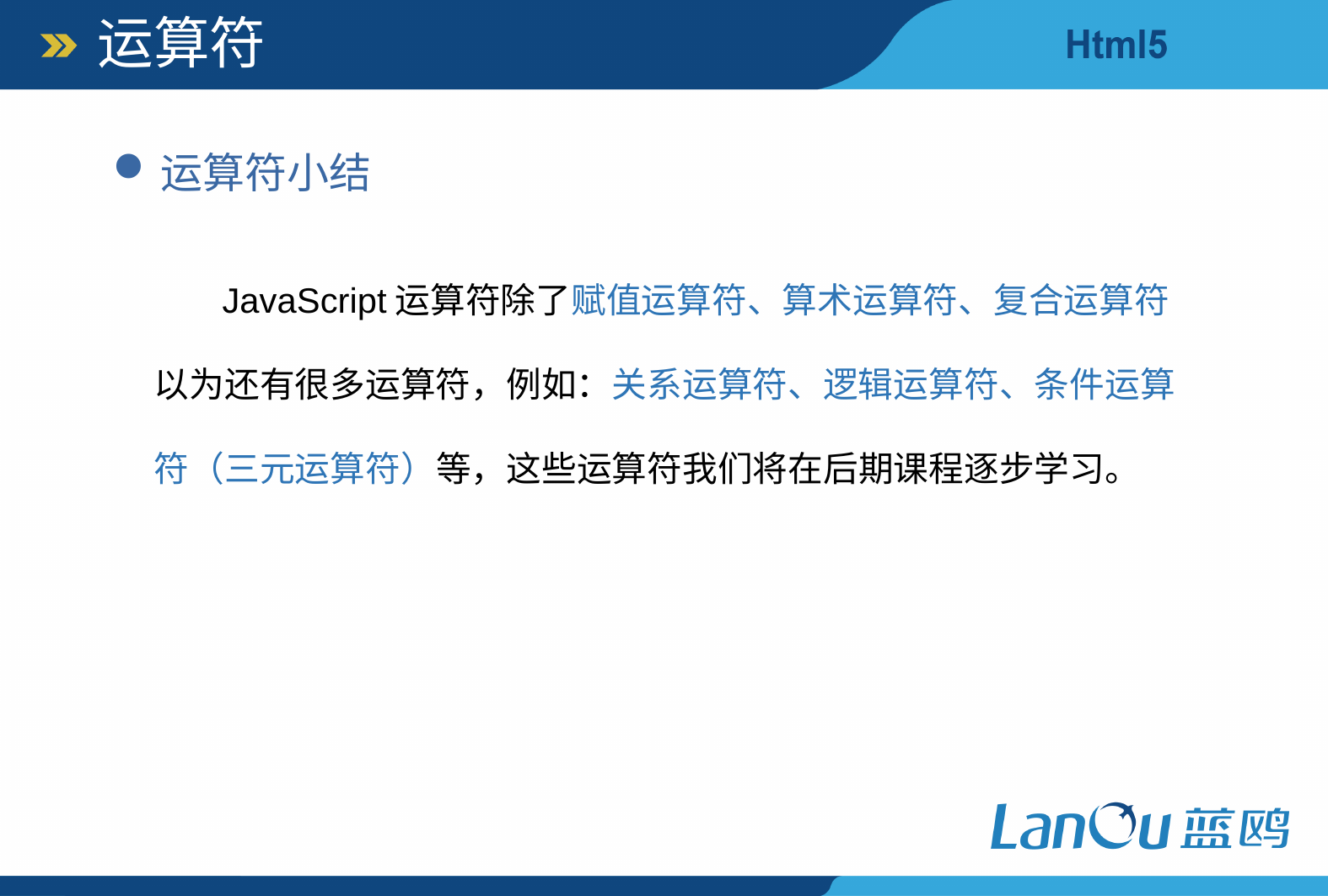

运算符
运算符小结
       JavaScript运算符除了赋值运算符、算术运算符、复合运算符以为还有很多运算符，例如：关系运算符、逻辑运算符、条件运算符（三元运算符）等，这些运算符我们将在后期课程逐步学习。